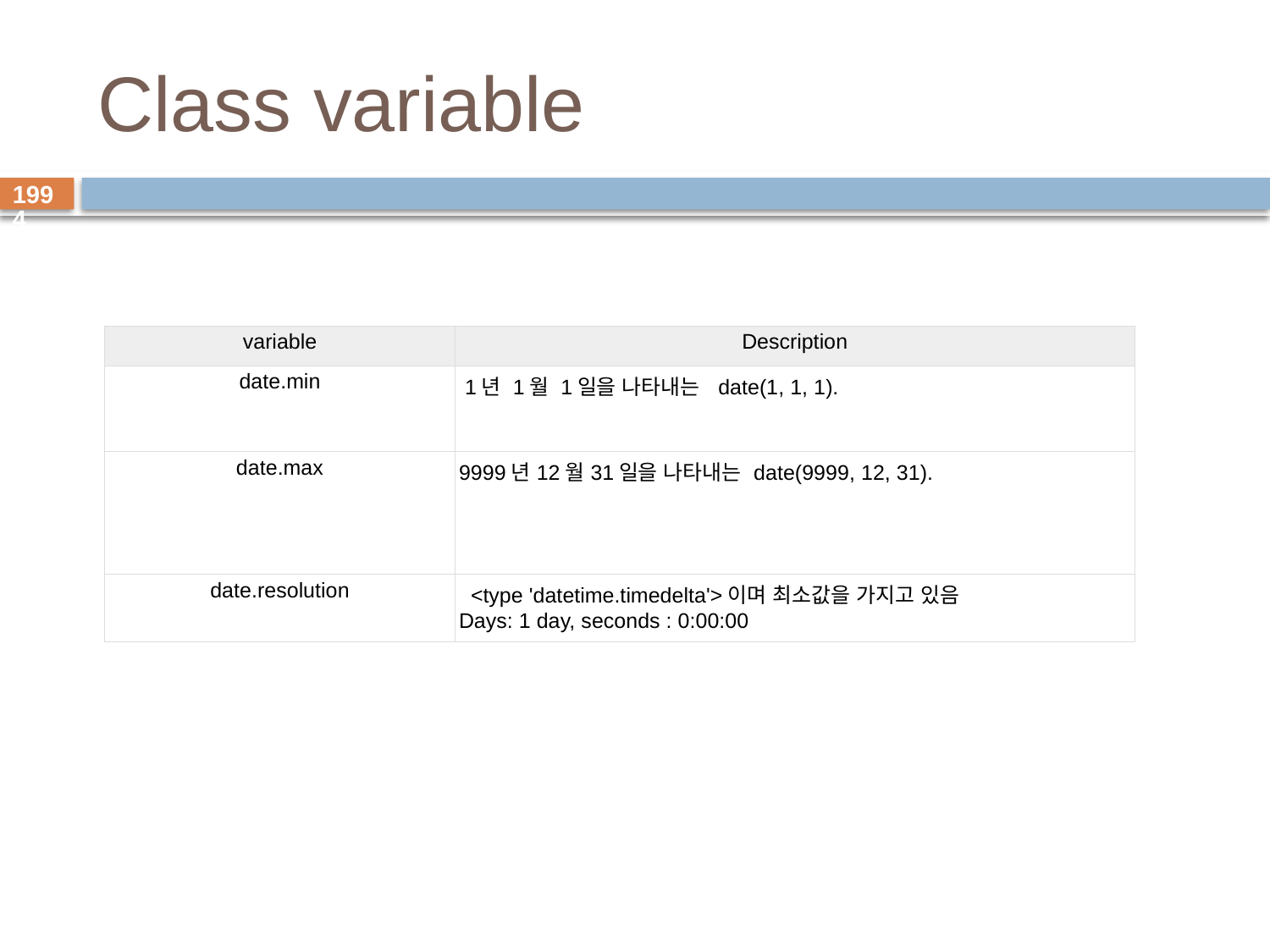

# Class variable
1994

| variable | Description |
| --- | --- |
| date.min | 1년 1월 1일을 나타내는  date(1, 1, 1). |
| date.max | 9999년12월31일을 나타내는 date(9999, 12, 31). |
| date.resolution | <type 'datetime.timedelta'>이며 최소값을 가지고 있음 Days: 1 day, seconds : 0:00:00 |